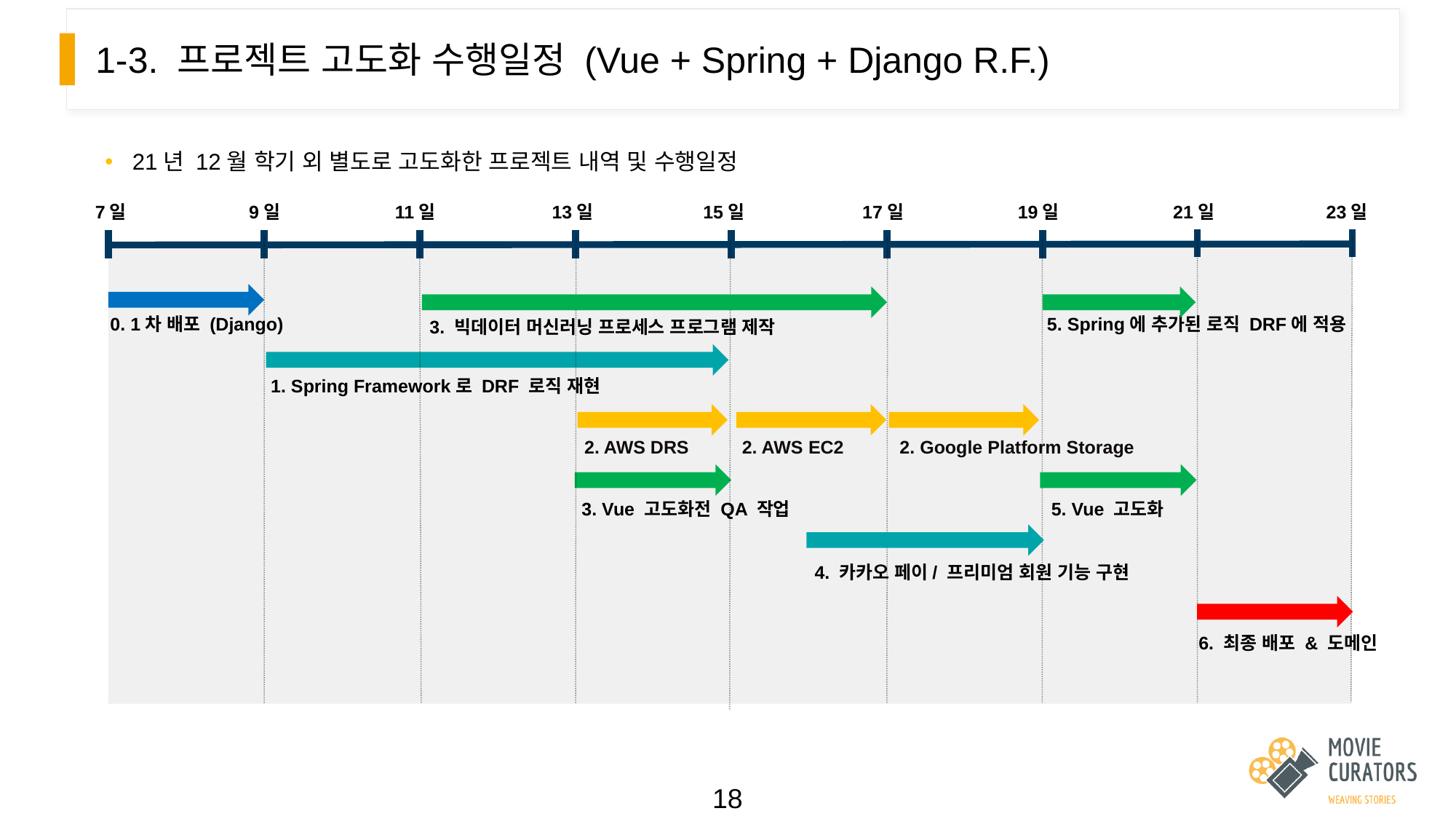

# 1-3. 프로젝트 고도화 수행일정 (Vue + Spring + Django R.F.)
21년 12월 학기 외 별도로 고도화한 프로젝트 내역 및 수행일정
7일
9일
11일
13일
15일
17일
19일
21일
23일

0. 1차 배포 (Django)

5. Spring에 추가된 로직 DRF에 적용
3. 빅데이터 머신러닝 프로세스 프로그램 제작

1. Spring Framework로 DRF 로직 재현

2. AWS DRS
2. AWS EC2
2. Google Platform Storage

3. Vue 고도화전 QA 작업
5. Vue 고도화

4. 카카오 페이/ 프리미엄 회원 기능 구현

6. 최종 배포 & 도메인
18